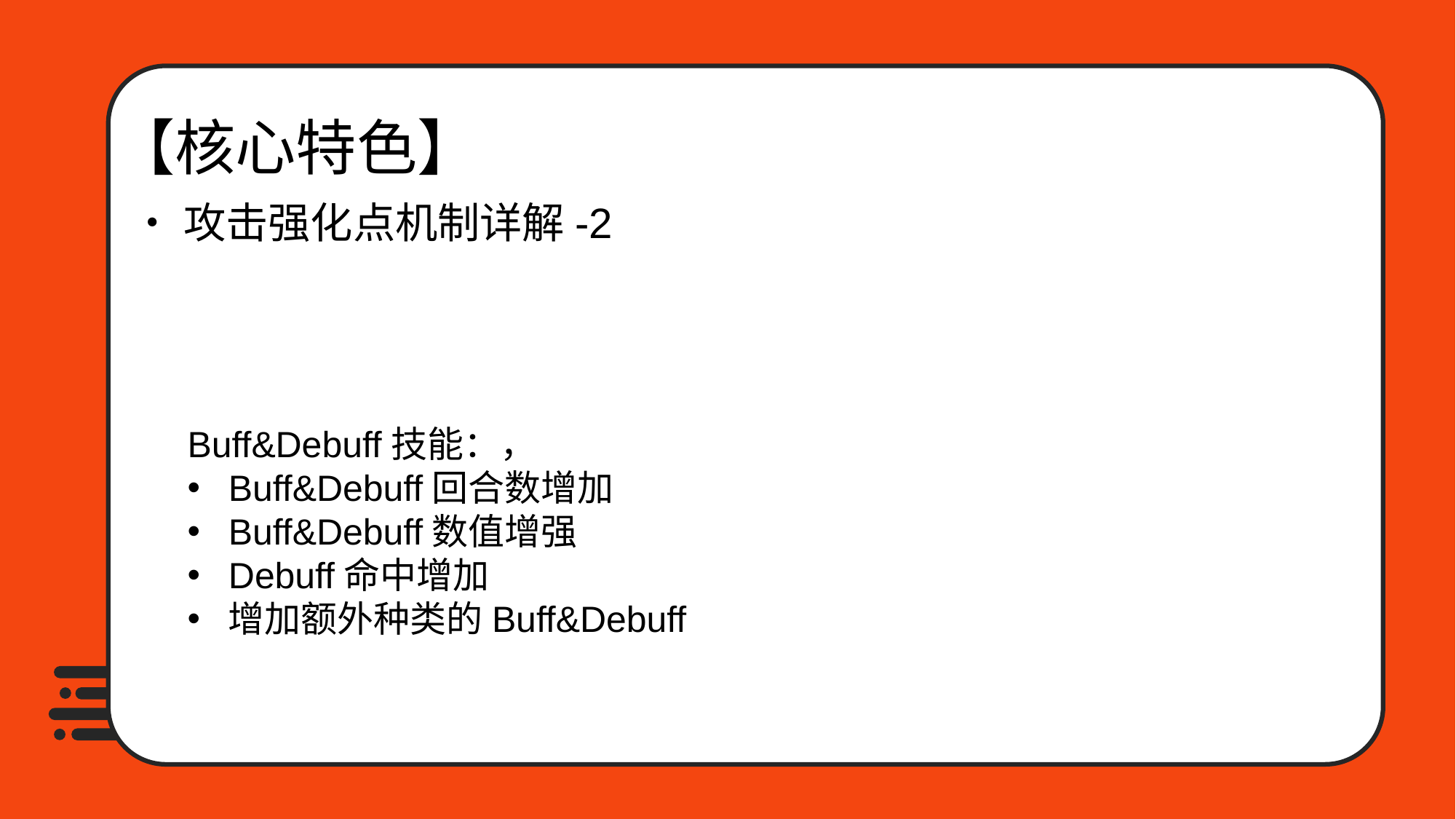

【核心特色】
•攻击强化点机制详解-2
Buff&Debuff技能：，
Buff&Debuff回合数增加
Buff&Debuff数值增强
Debuff命中增加
增加额外种类的Buff&Debuff